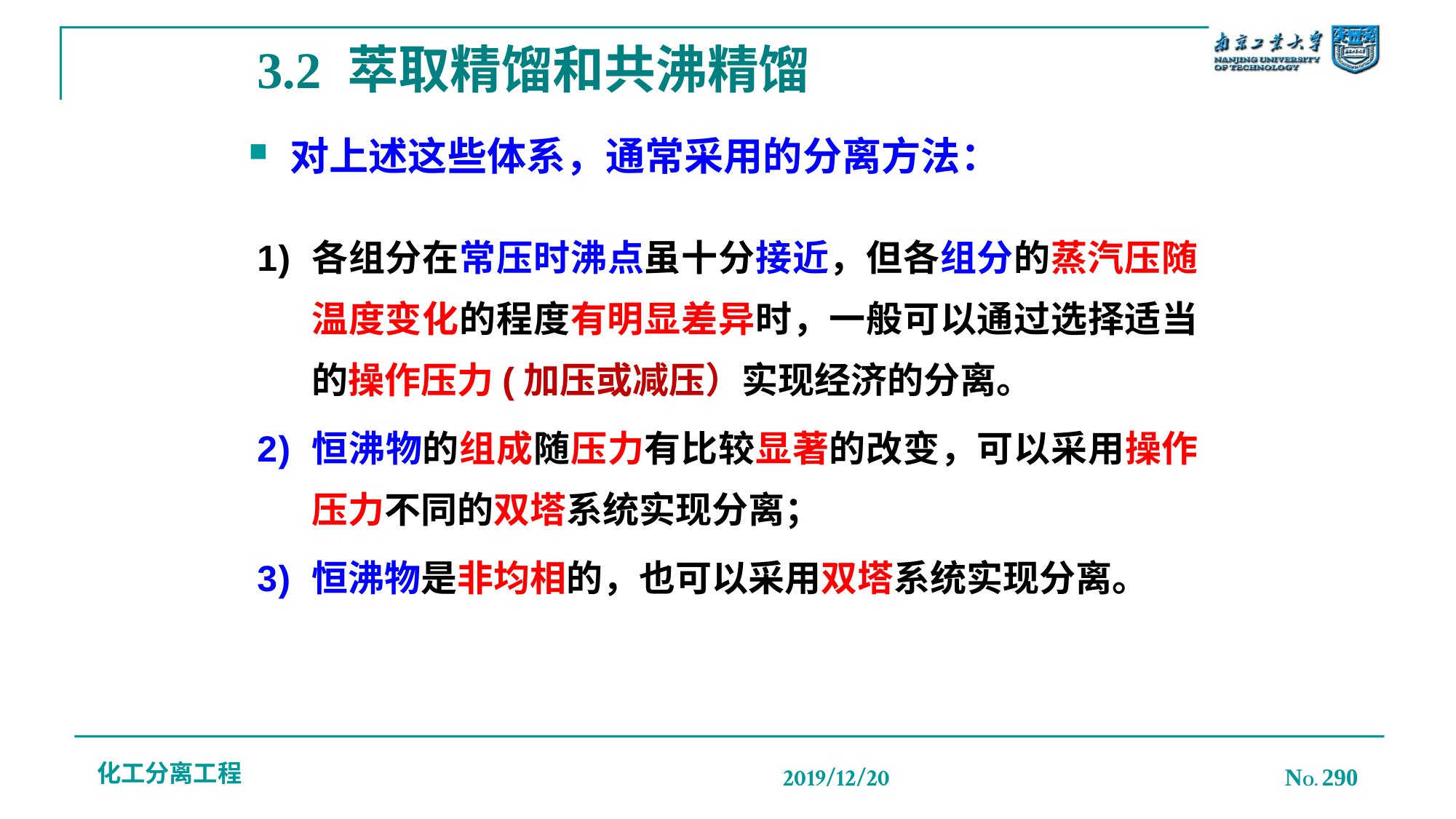

# 3.2 萃取精馏和共沸精馏
对上述这些体系，通常采用的分离方法：
各组分在常压时沸点虽十分接近，但各组分的蒸汽压随温度变化的程度有明显差异时，一般可以通过选择适当的操作压力(加压或减压）实现经济的分离。
恒沸物的组成随压力有比较显著的改变，可以采用操作压力不同的双塔系统实现分离；
恒沸物是非均相的，也可以采用双塔系统实现分离。
化工分离工程
NO. 290
2019/12/20